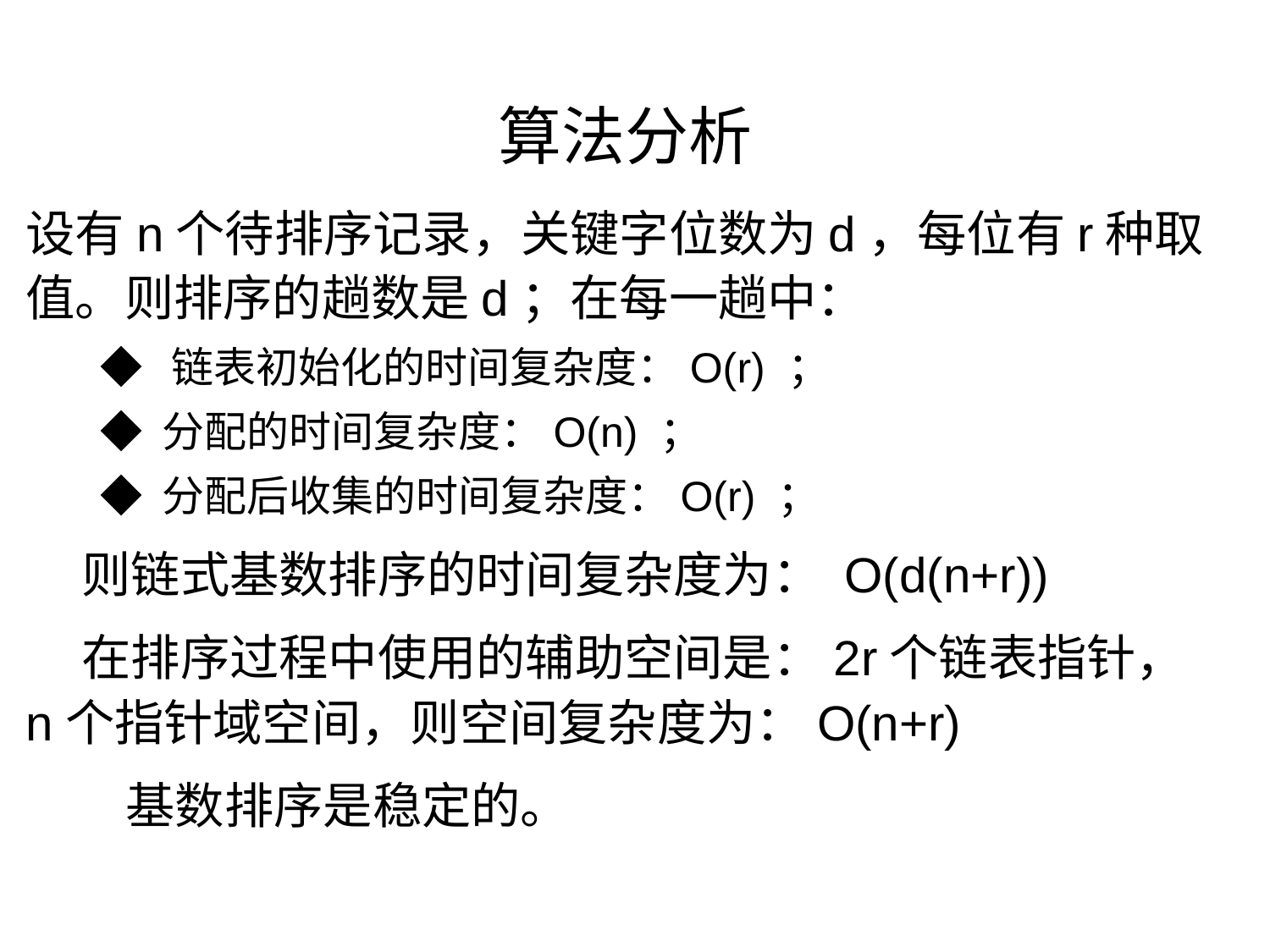

算法分析
设有n个待排序记录，关键字位数为d，每位有r种取值。则排序的趟数是d；在每一趟中：
◆  链表初始化的时间复杂度：O(r) ；
◆ 分配的时间复杂度：O(n) ；
◆ 分配后收集的时间复杂度：O(r) ；
    则链式基数排序的时间复杂度为： O(d(n+r))
    在排序过程中使用的辅助空间是：2r个链表指针， n个指针域空间，则空间复杂度为：O(n+r)
        基数排序是稳定的。